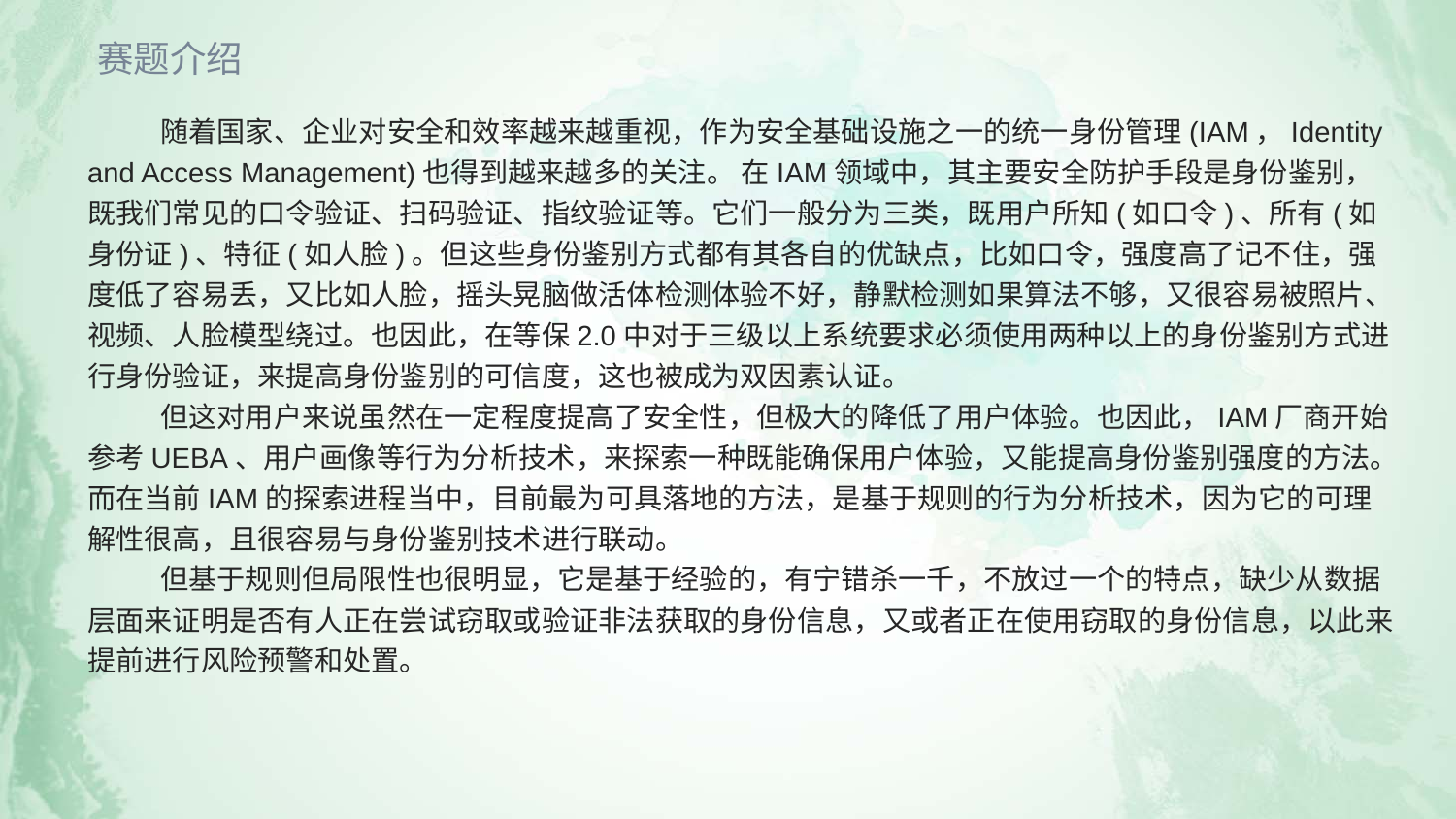

赛题介绍
随着国家、企业对安全和效率越来越重视，作为安全基础设施之一的统一身份管理(IAM，Identity and Access Management)也得到越来越多的关注。 在IAM领域中，其主要安全防护手段是身份鉴别，既我们常见的口令验证、扫码验证、指纹验证等。它们一般分为三类，既用户所知(如口令)、所有(如身份证)、特征(如人脸)。但这些身份鉴别方式都有其各自的优缺点，比如口令，强度高了记不住，强度低了容易丢，又比如人脸，摇头晃脑做活体检测体验不好，静默检测如果算法不够，又很容易被照片、视频、人脸模型绕过。也因此，在等保2.0中对于三级以上系统要求必须使用两种以上的身份鉴别方式进行身份验证，来提高身份鉴别的可信度，这也被成为双因素认证。
但这对用户来说虽然在一定程度提高了安全性，但极大的降低了用户体验。也因此，IAM厂商开始参考UEBA、用户画像等行为分析技术，来探索一种既能确保用户体验，又能提高身份鉴别强度的方法。而在当前IAM的探索进程当中，目前最为可具落地的方法，是基于规则的行为分析技术，因为它的可理解性很高，且很容易与身份鉴别技术进行联动。
但基于规则但局限性也很明显，它是基于经验的，有宁错杀一千，不放过一个的特点，缺少从数据层面来证明是否有人正在尝试窃取或验证非法获取的身份信息，又或者正在使用窃取的身份信息，以此来提前进行风险预警和处置。